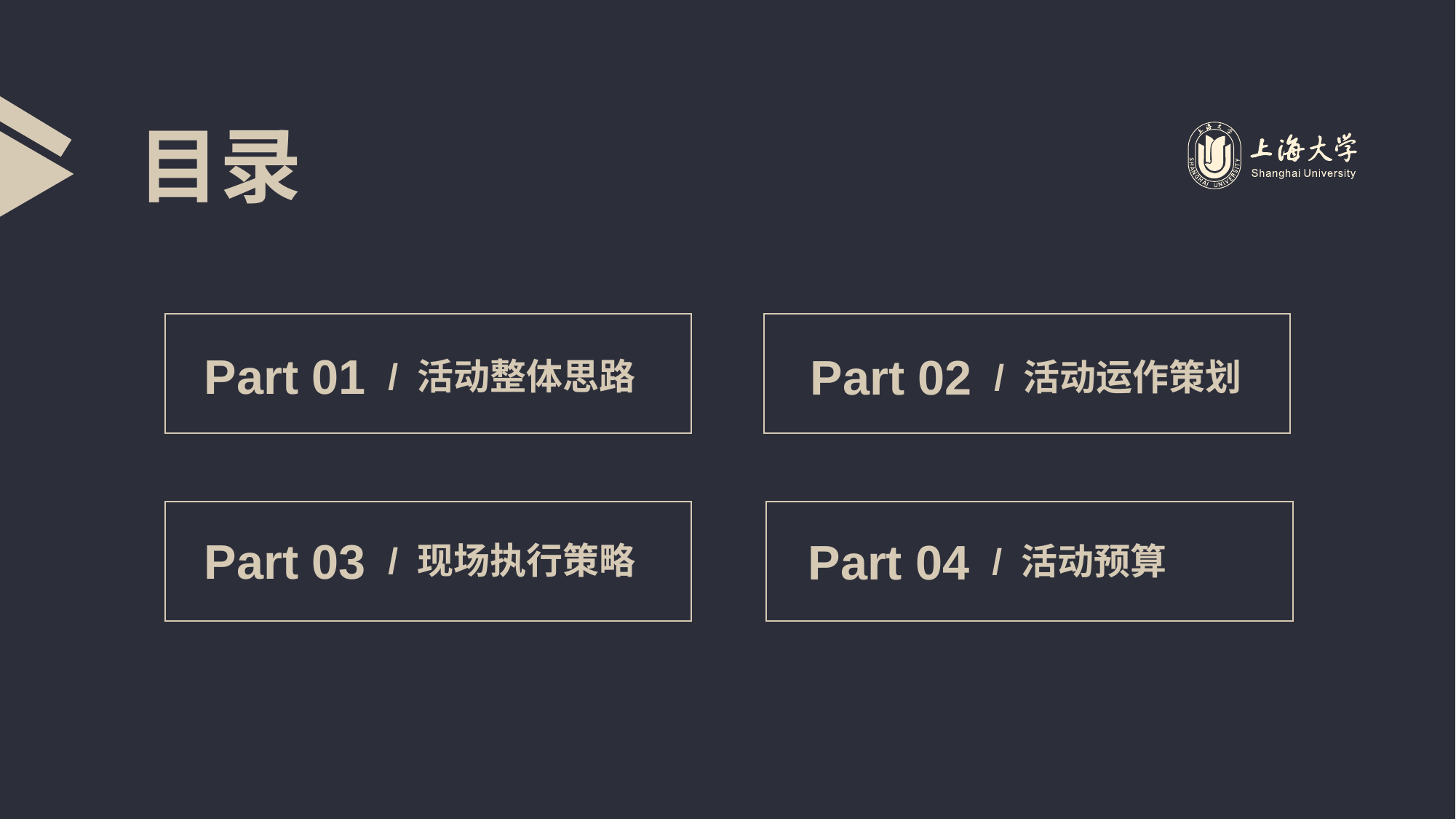

目录

Part 01
Part 02
/ 活动整体思路
/ 活动运作策划

Part 03
Part 04
/ 现场执行策略
/ 活动预算